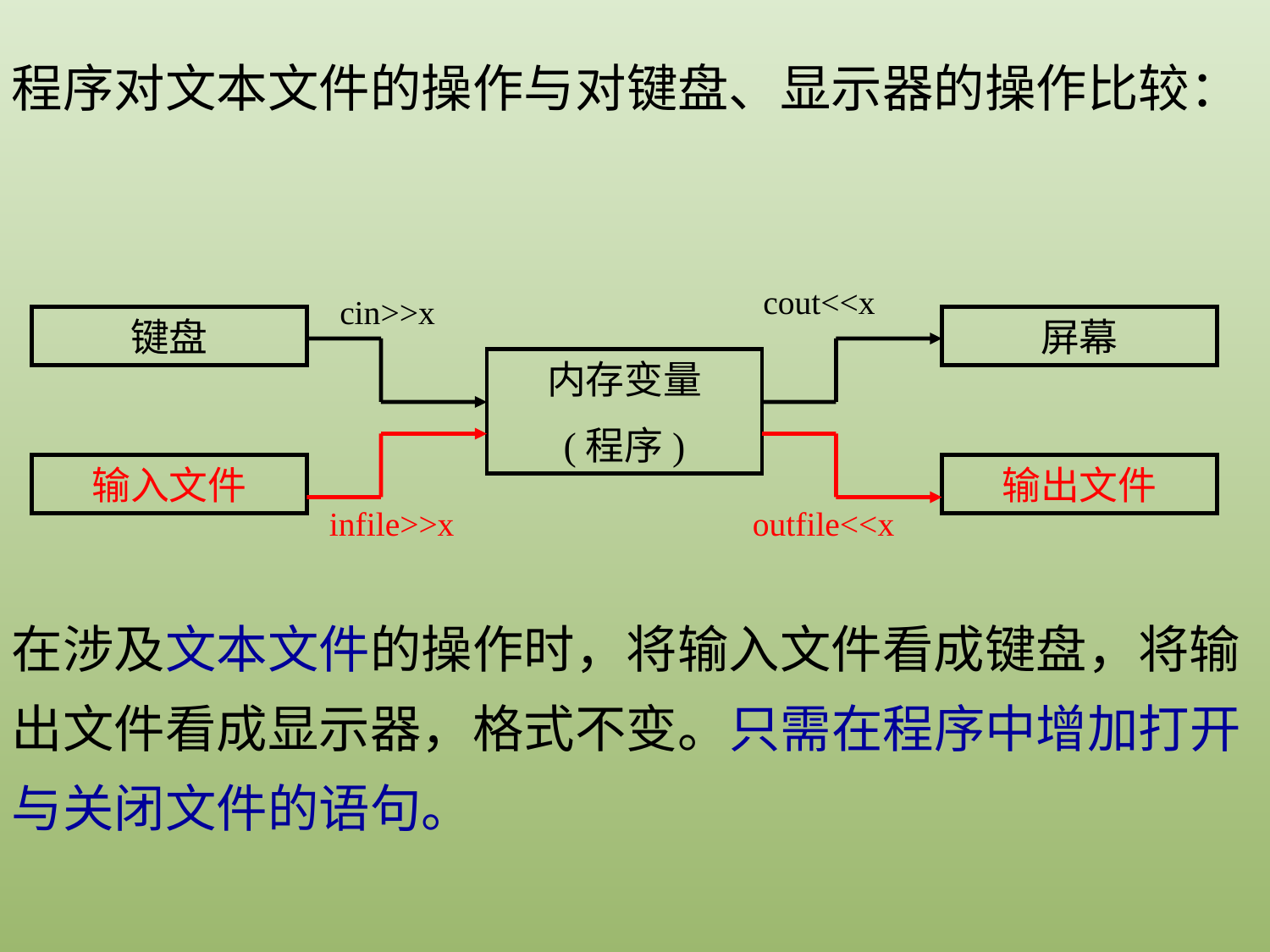

程序对文本文件的操作与对键盘、显示器的操作比较：
cout<<x
cin>>x
键盘
屏幕

内存变量
(程序)

输入文件
输出文件

infile>>x
outfile<<x

在涉及文本文件的操作时，将输入文件看成键盘，将输出文件看成显示器，格式不变。只需在程序中增加打开与关闭文件的语句。
899